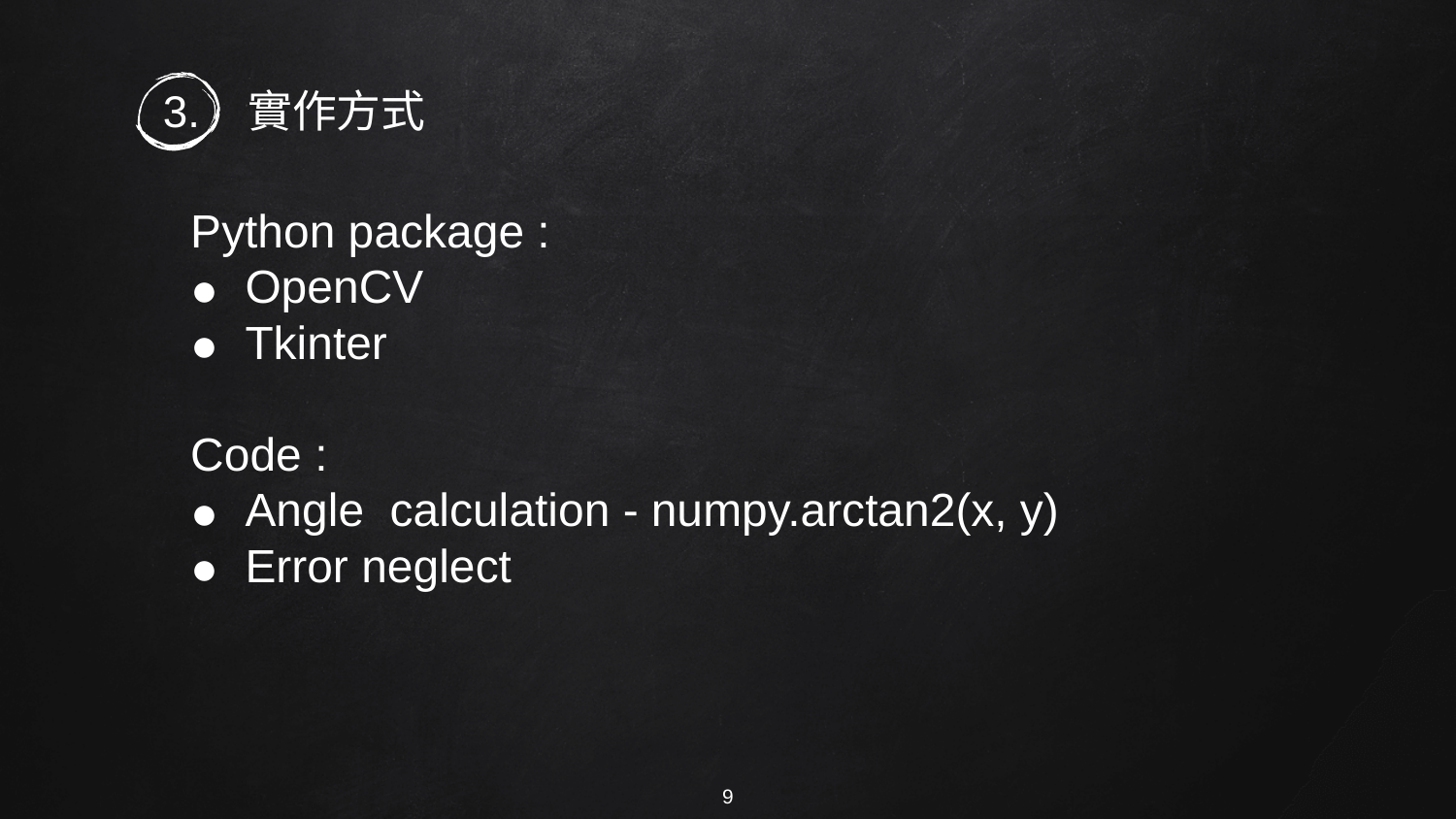

# 3.   實作方式
Python package :
OpenCV
Tkinter

Code :
Angle  calculation - numpy.arctan2(x, y)
Error neglect

9